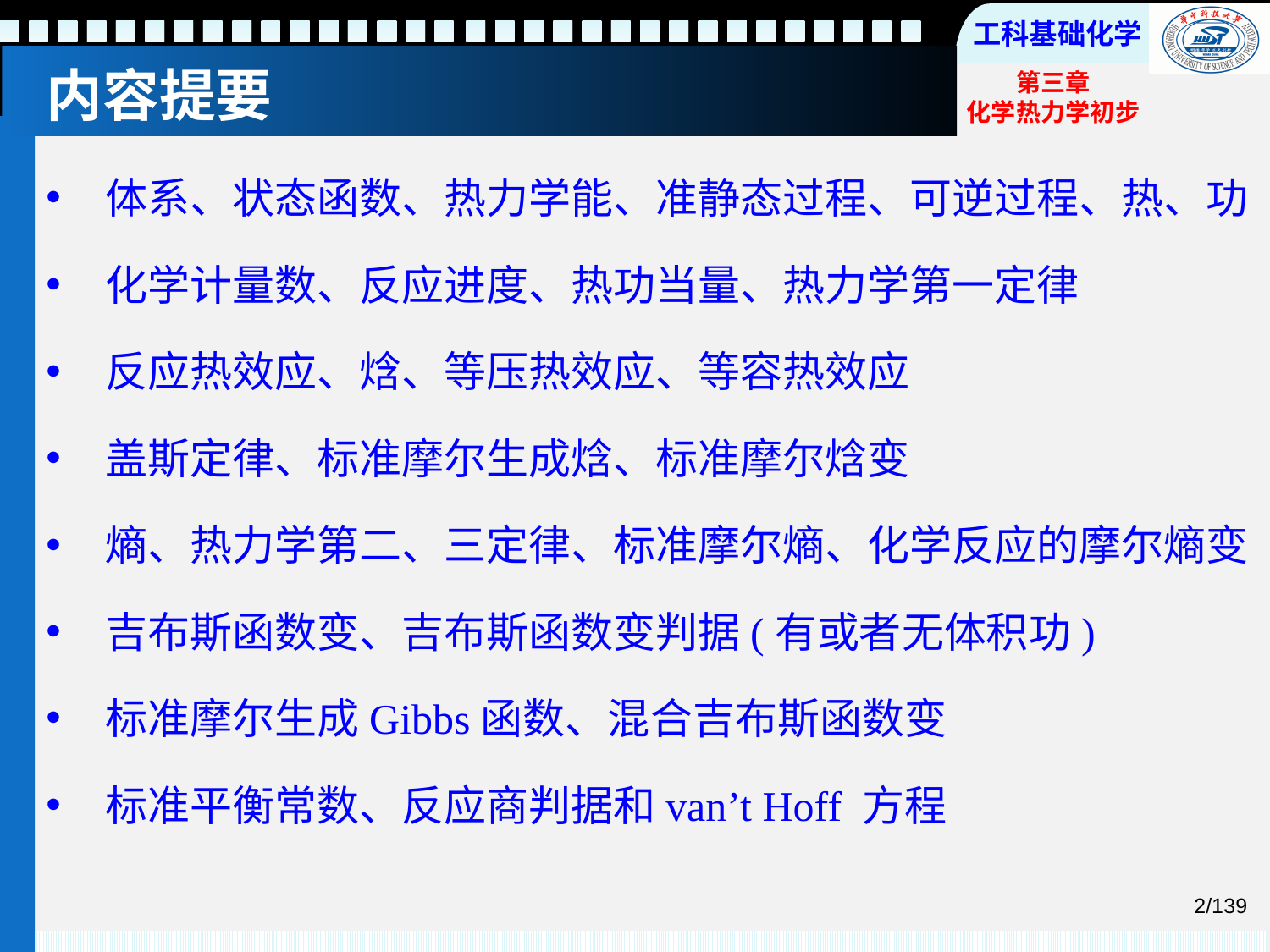

# 内容提要
  体系、状态函数、热力学能、准静态过程、可逆过程、热、功
  化学计量数、反应进度、热功当量、热力学第一定律
  反应热效应、焓、等压热效应、等容热效应
  盖斯定律、标准摩尔生成焓、标准摩尔焓变
  熵、热力学第二、三定律、标准摩尔熵、化学反应的摩尔熵变
  吉布斯函数变、吉布斯函数变判据(有或者无体积功)
  标准摩尔生成Gibbs函数、混合吉布斯函数变
  标准平衡常数、反应商判据和van’t Hoff 方程